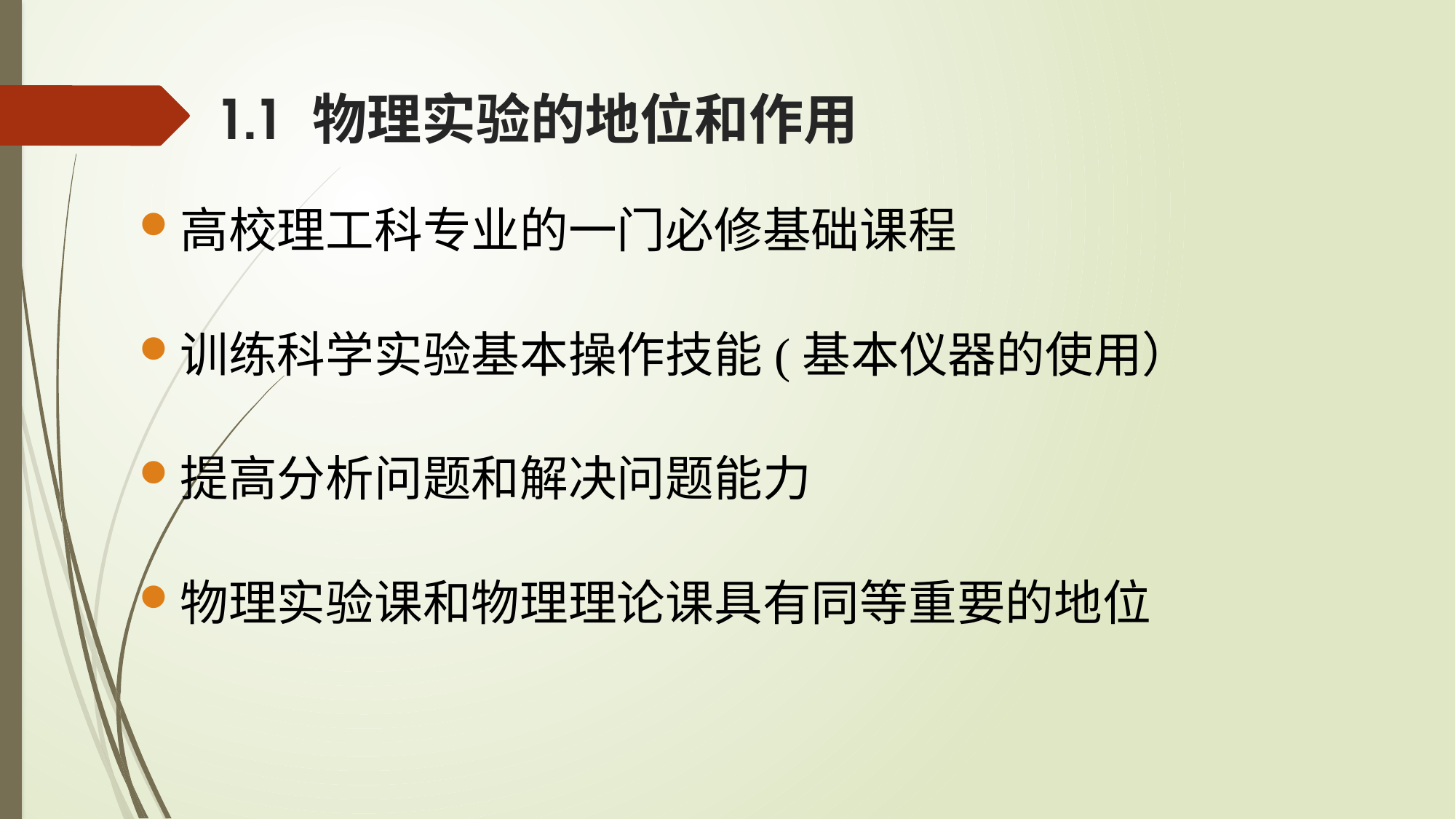

# 1.1 物理实验的地位和作用
高校理工科专业的一门必修基础课程

训练科学实验基本操作技能(基本仪器的使用）

提高分析问题和解决问题能力

物理实验课和物理理论课具有同等重要的地位